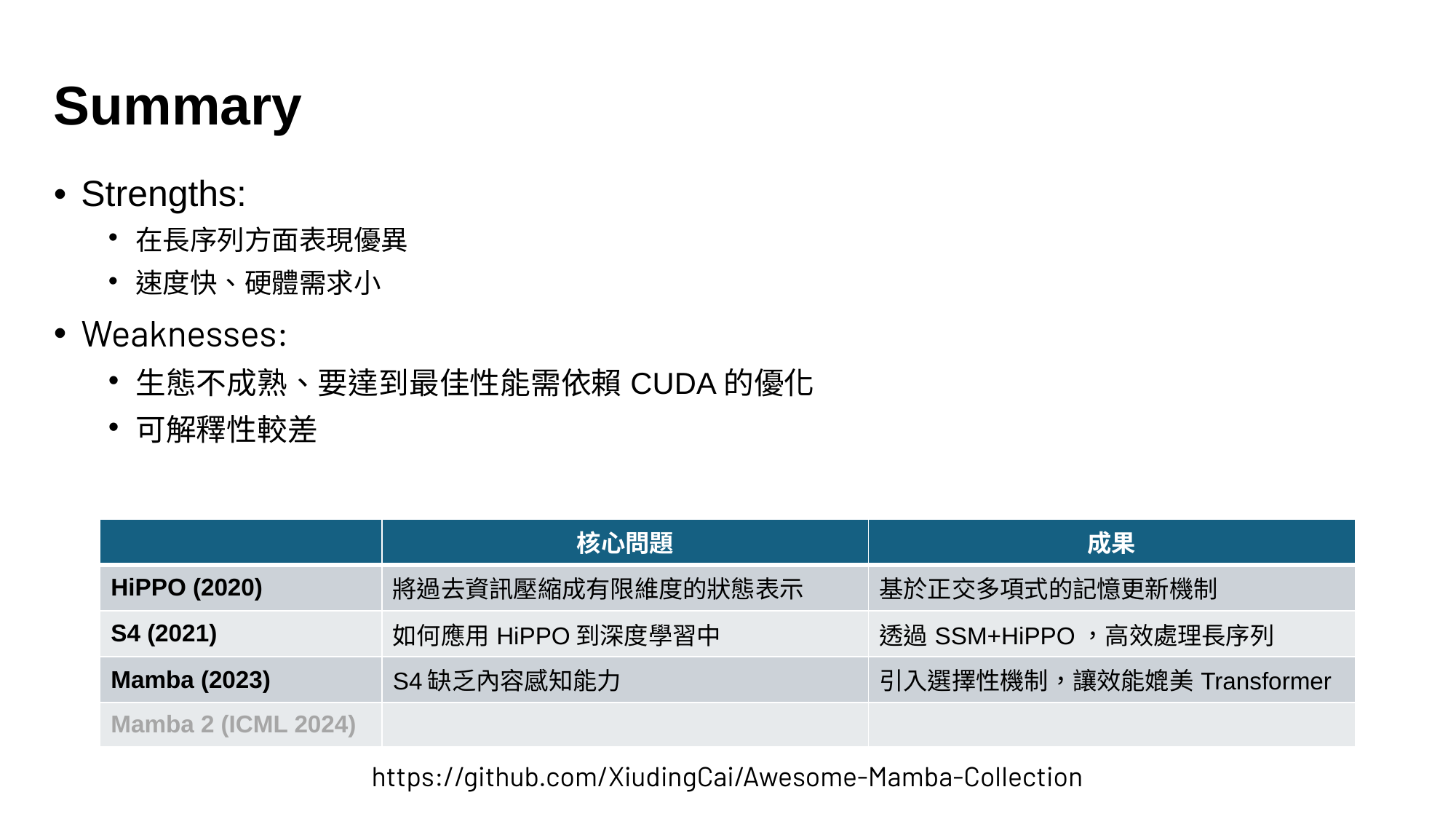

# Summary
Strengths:
在長序列方面表現優異
速度快、硬體需求小
Weaknesses:
生態不成熟、要達到最佳性能需依賴CUDA的優化
可解釋性較差
|  | 核心問題 | 成果 |
| --- | --- | --- |
| HiPPO (2020) | 將過去資訊壓縮成有限維度的狀態表示 | 基於正交多項式的記憶更新機制 |
| S4 (2021) | 如何應用HiPPO到深度學習中 | 透過SSM+HiPPO，高效處理長序列 |
| Mamba (2023) | S4缺乏內容感知能力 | 引入選擇性機制，讓效能媲美Transformer |
| Mamba 2 (ICML 2024) |  |  |
https://github.com/XiudingCai/Awesome-Mamba-Collection